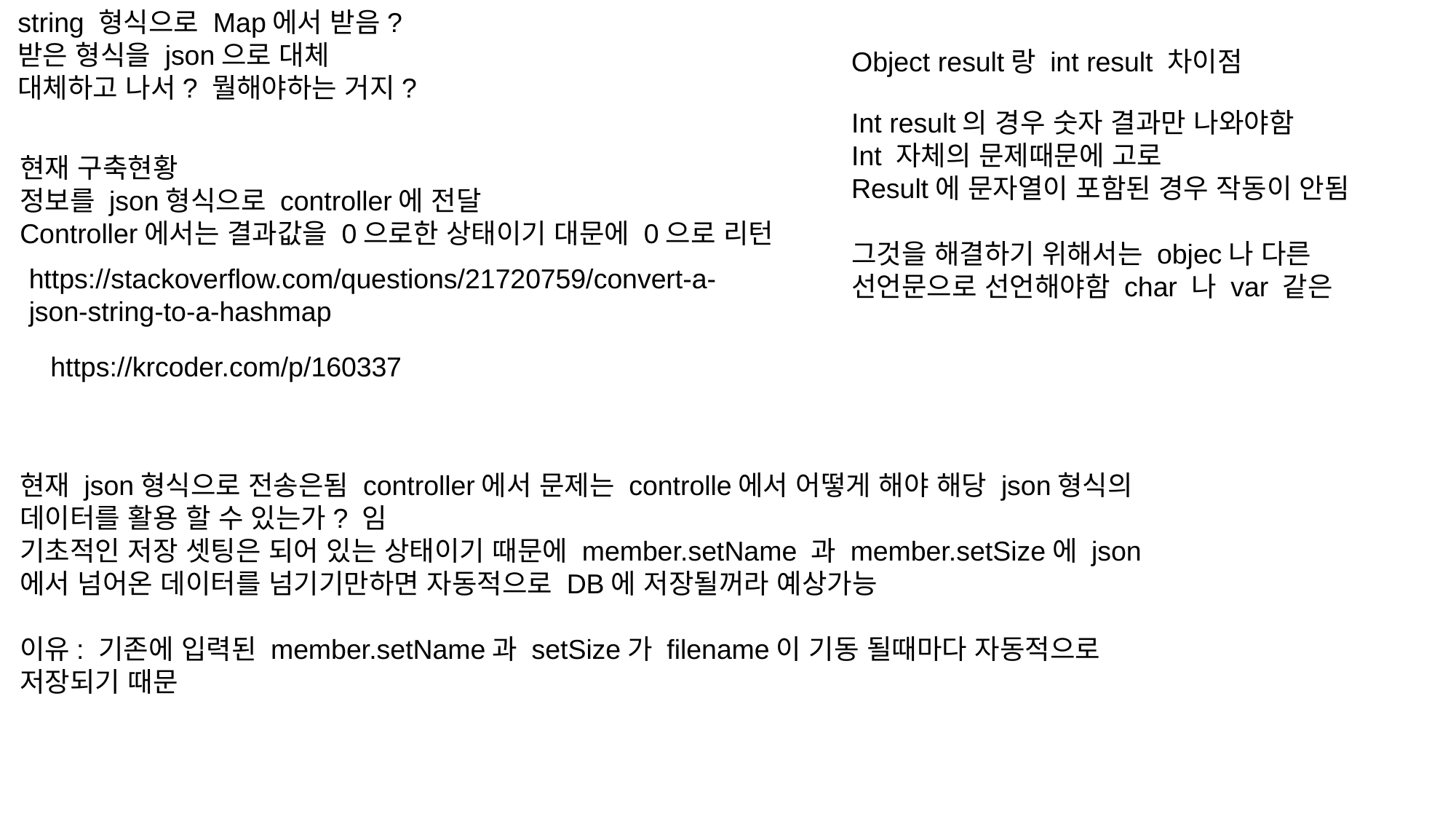

string 형식으로 Map에서 받음?
받은 형식을 json으로 대체
대체하고 나서? 뭘해야하는 거지?
Object result랑 int result 차이점
Int result의 경우 숫자 결과만 나와야함
Int 자체의 문제때문에 고로
Result에 문자열이 포함된 경우 작동이 안됨

그것을 해결하기 위해서는 objec나 다른 선언문으로 선언해야함 char 나 var 같은
현재 구축현황
정보를 json형식으로 controller에 전달
Controller에서는 결과값을 0으로한 상태이기 대문에 0으로 리턴
https://stackoverflow.com/questions/21720759/convert-a-json-string-to-a-hashmap
https://krcoder.com/p/160337
현재 json형식으로 전송은됨 controller에서 문제는 controlle에서 어떻게 해야 해당 json형식의 데이터를 활용 할 수 있는가? 임
기초적인 저장 셋팅은 되어 있는 상태이기 때문에 member.setName 과 member.setSize에 json에서 넘어온 데이터를 넘기기만하면 자동적으로 DB에 저장될꺼라 예상가능

이유: 기존에 입력된 member.setName과 setSize가 filename이 기동 될때마다 자동적으로 저장되기 때문